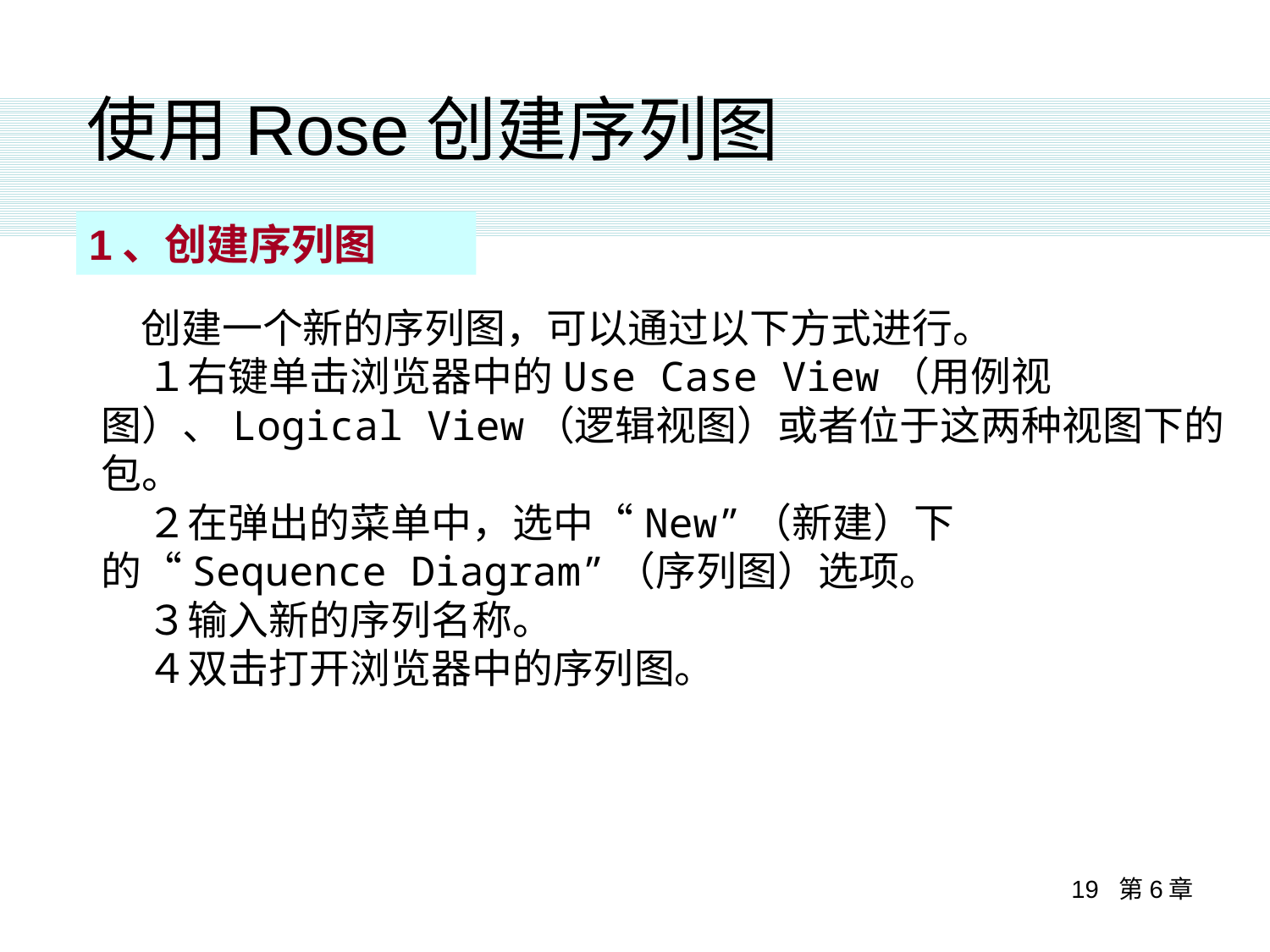

使用Rose创建序列图
1、创建序列图
    创建一个新的序列图，可以通过以下方式进行。
    １右键单击浏览器中的Use Case View（用例视图）、Logical View（逻辑视图）或者位于这两种视图下的包。
    ２在弹出的菜单中，选中“New”（新建）下的“Sequence Diagram”（序列图）选项。
    ３输入新的序列名称。
    ４双击打开浏览器中的序列图。
19  第6章